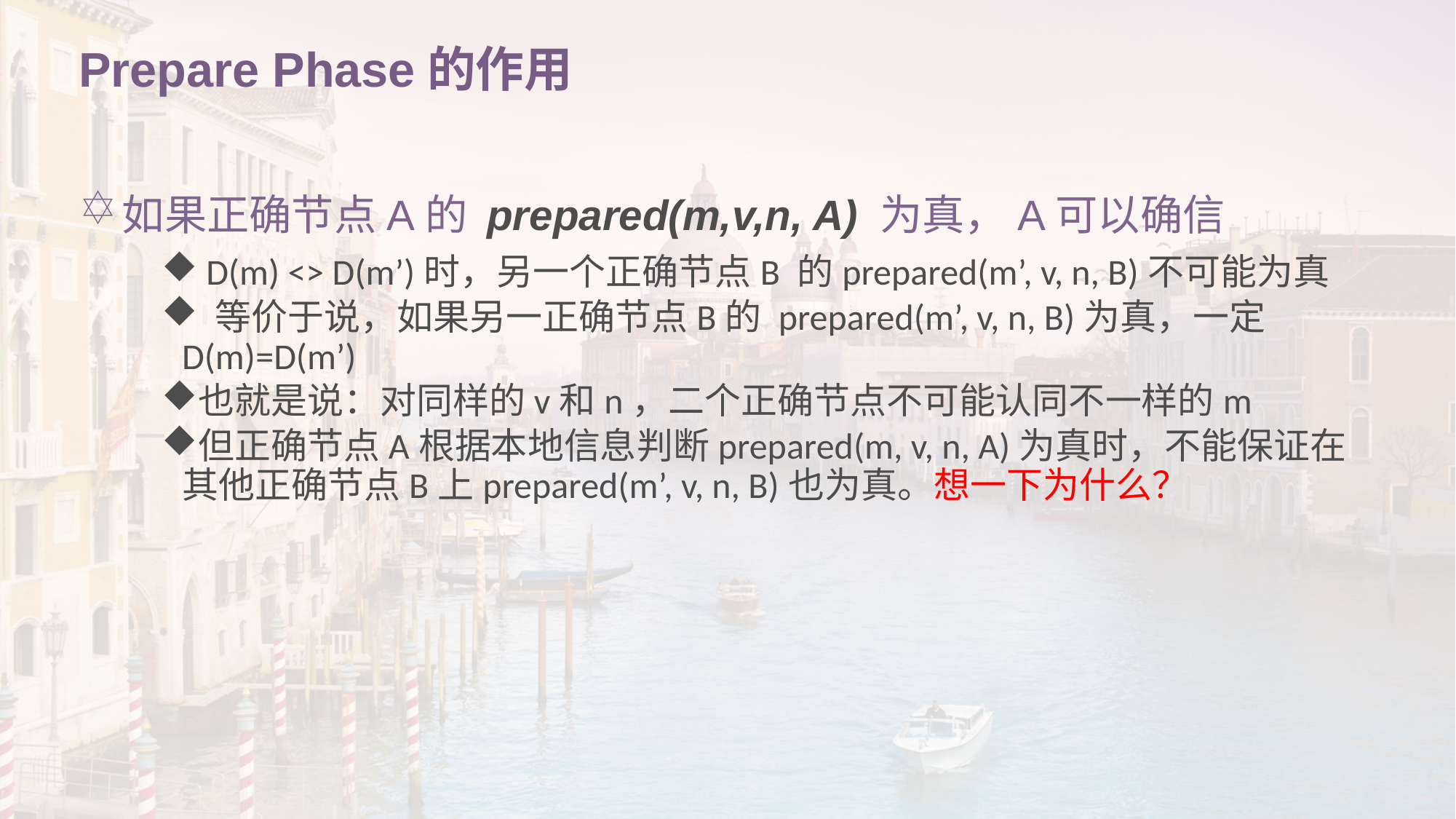

# Prepare Phase的作用
如果正确节点A的 prepared(m,v,n, A) 为真，A可以确信
 D(m) <> D(m’)时，另一个正确节点B 的prepared(m’, v, n, B)不可能为真
 等价于说，如果另一正确节点B的 prepared(m’, v, n, B)为真，一定D(m)=D(m’)
也就是说：对同样的v和n，二个正确节点不可能认同不一样的m
但正确节点A根据本地信息判断prepared(m, v, n, A)为真时，不能保证在其他正确节点B上prepared(m’, v, n, B)也为真。想一下为什么？